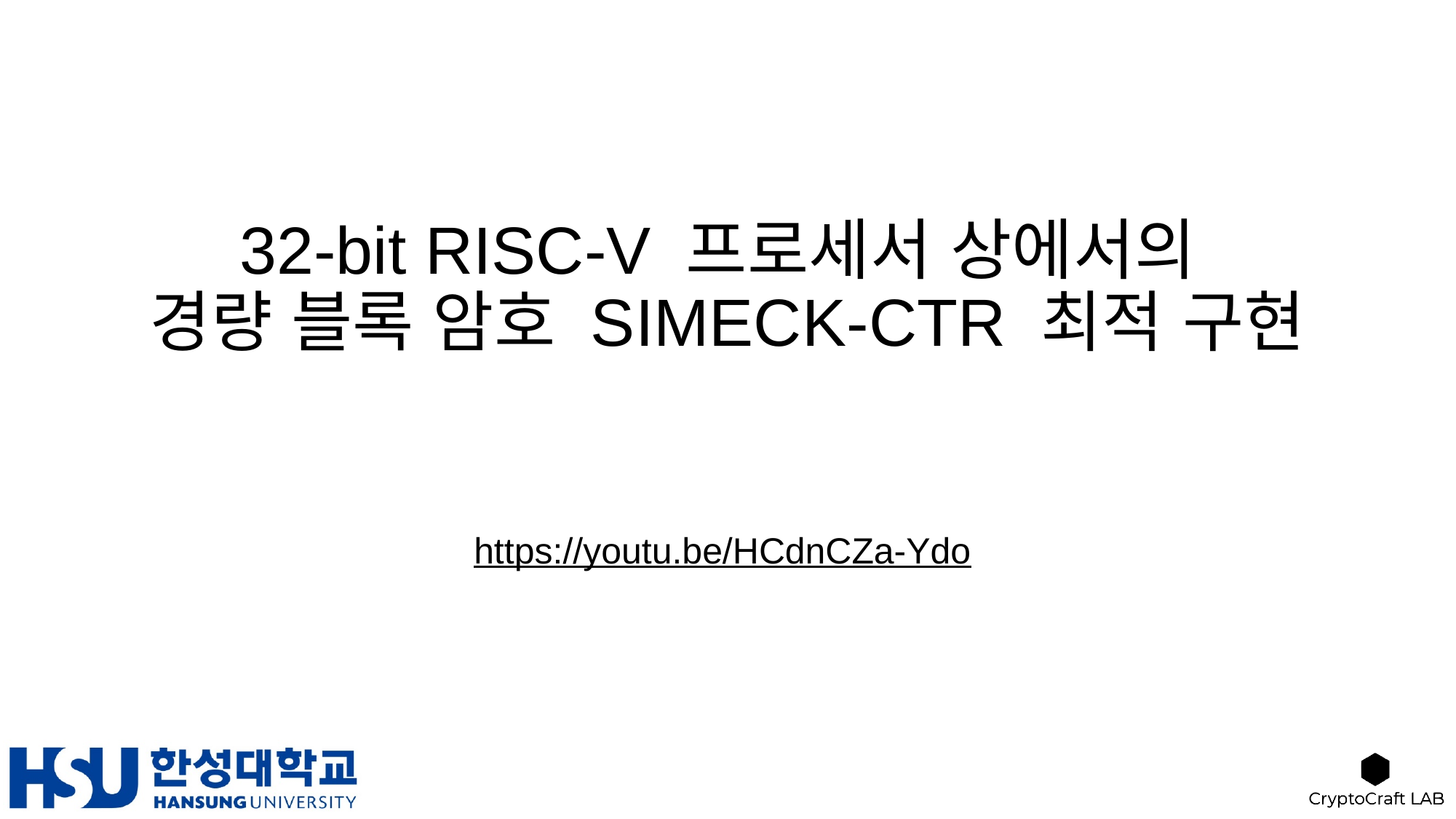

# 32-bit RISC-V 프로세서 상에서의 경량 블록 암호 SIMECK-CTR 최적 구현
https://youtu.be/HCdnCZa-Ydo